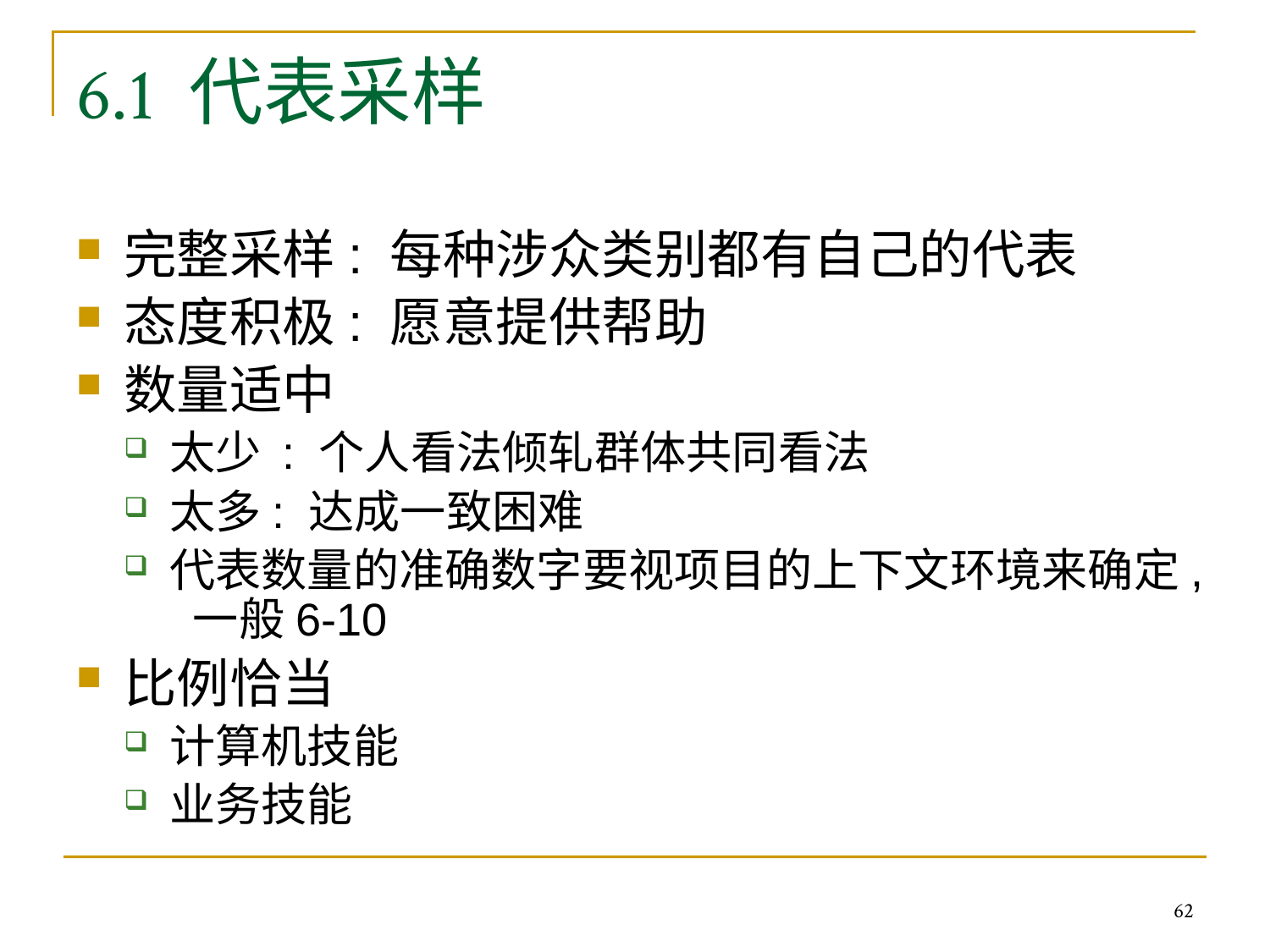

# 6.1 代表采样
完整采样: 每种涉众类别都有自己的代表
态度积极: 愿意提供帮助
数量适中
太少 : 个人看法倾轧群体共同看法
太多: 达成一致困难
代表数量的准确数字要视项目的上下文环境来确定, 一般6-10
比例恰当
计算机技能
业务技能
62